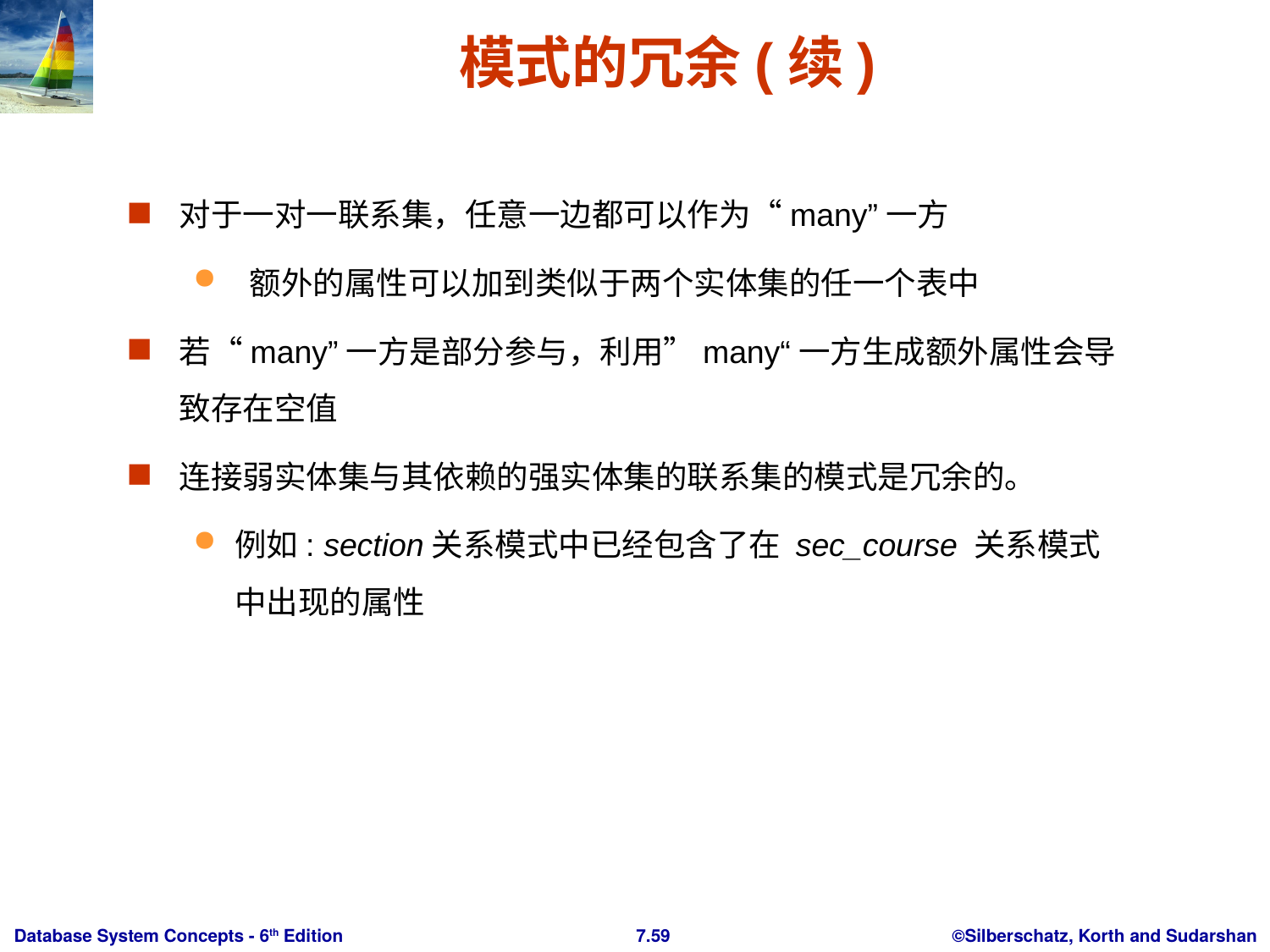

模式的冗余(续)
对于一对一联系集，任意一边都可以作为“many”一方
 额外的属性可以加到类似于两个实体集的任一个表中
若“many”一方是部分参与，利用”many“一方生成额外属性会导致存在空值
连接弱实体集与其依赖的强实体集的联系集的模式是冗余的。
例如: section关系模式中已经包含了在 sec_course 关系模式中出现的属性